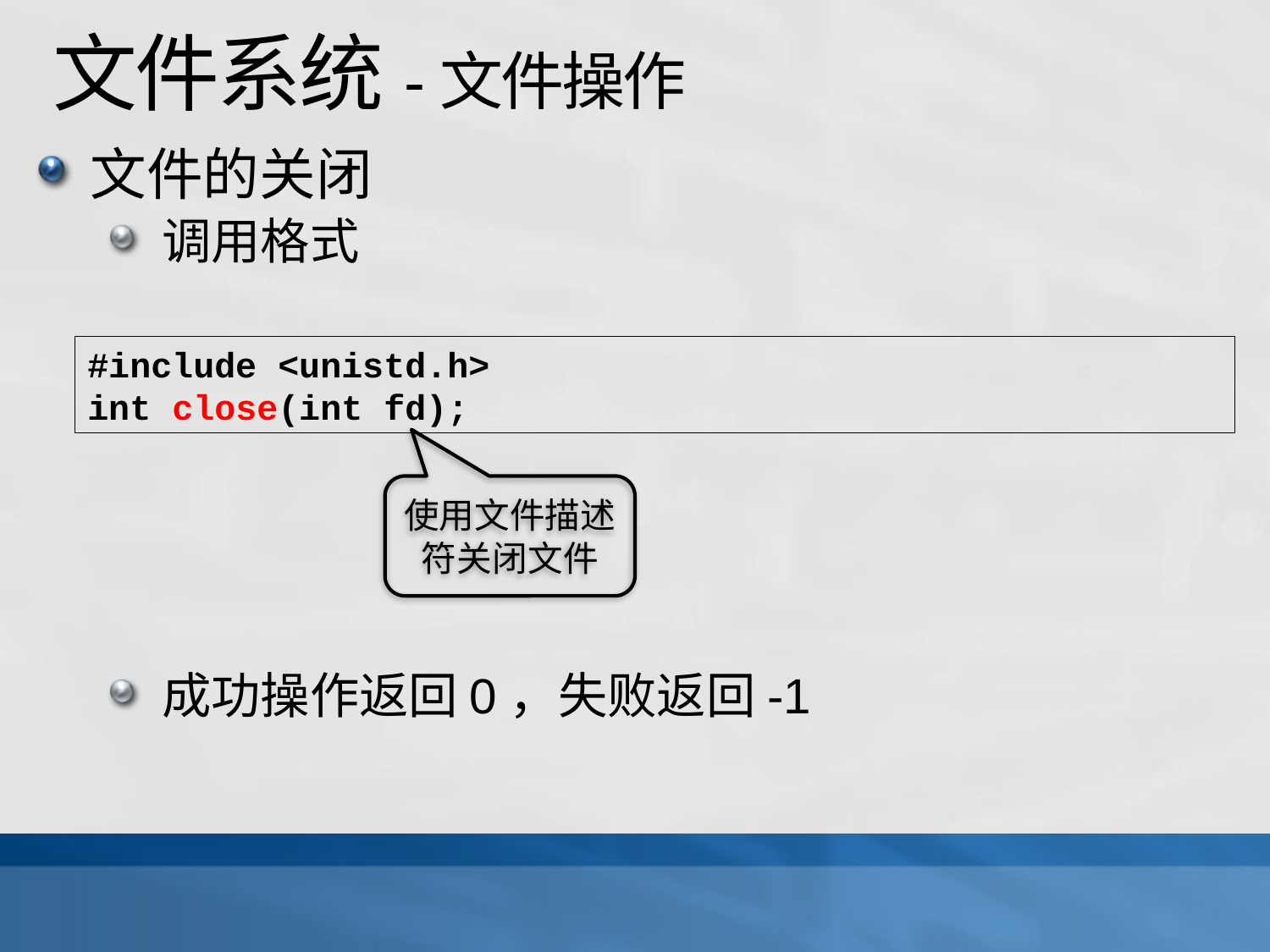

# 文件系统-文件操作
文件的关闭
调用格式

成功操作返回0，失败返回-1

#include <unistd.h>
int close(int fd);
使用文件描述符关闭文件